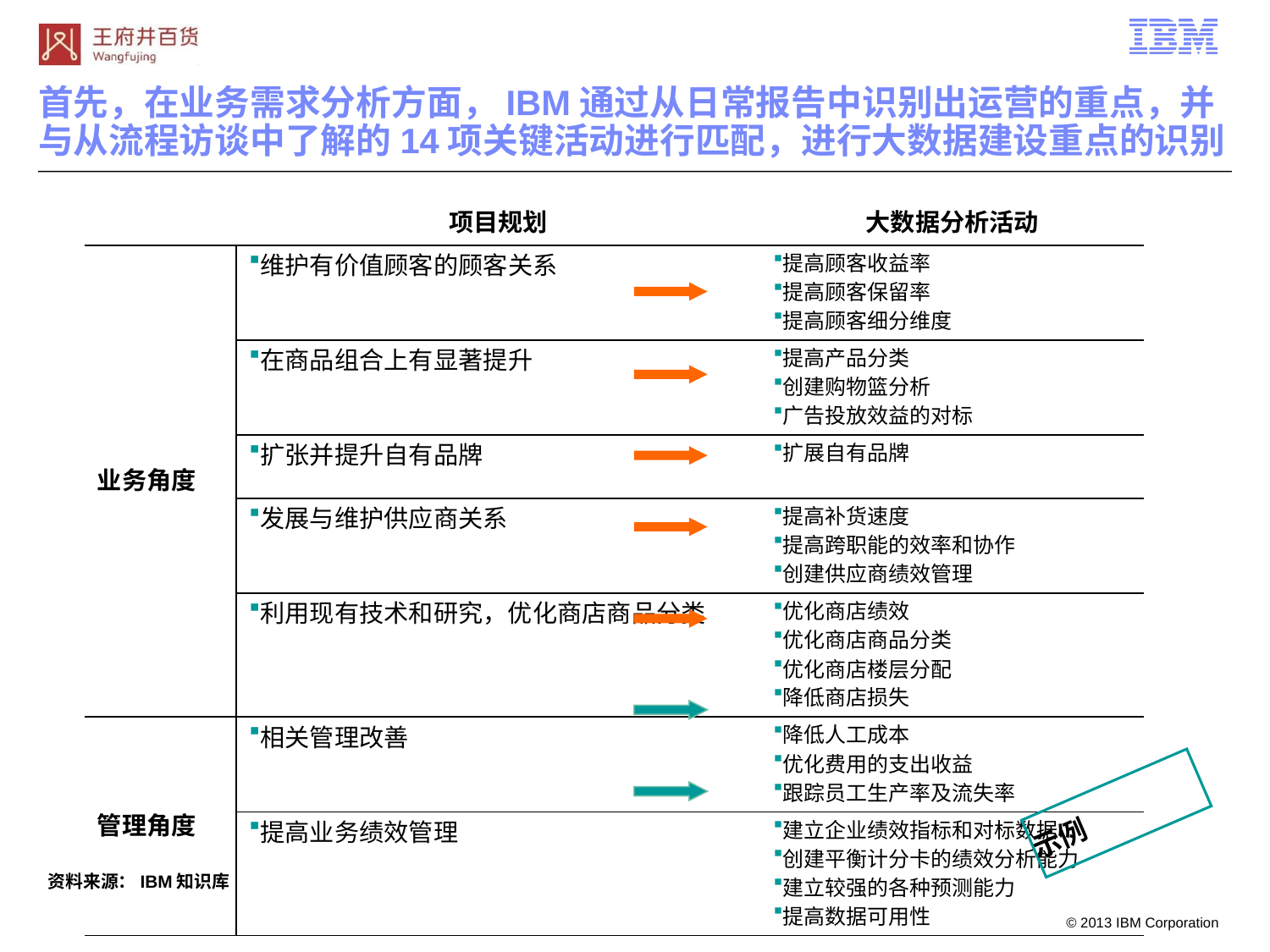

# 首先，在业务需求分析方面，IBM通过从日常报告中识别出运营的重点，并与从流程访谈中了解的14项关键活动进行匹配，进行大数据建设重点的识别
|  | 项目规划 | 大数据分析活动 |
| --- | --- | --- |
| 业务角度 | 维护有价值顾客的顾客关系 | 提高顾客收益率 提高顾客保留率 提高顾客细分维度 |
|  | 在商品组合上有显著提升 | 提高产品分类 创建购物篮分析 广告投放效益的对标 |
|  | 扩张并提升自有品牌 | 扩展自有品牌 |
|  | 发展与维护供应商关系 | 提高补货速度 提高跨职能的效率和协作 创建供应商绩效管理 |
|  | 利用现有技术和研究，优化商店商品分类 | 优化商店绩效 优化商店商品分类 优化商店楼层分配 降低商店损失 |
| 管理角度 | 相关管理改善 | 降低人工成本 优化费用的支出收益 跟踪员工生产率及流失率 |
|  | 提高业务绩效管理 | 建立企业绩效指标和对标数据 创建平衡计分卡的绩效分析能力 建立较强的各种预测能力 提高数据可用性 |

示例

资料来源：IBM知识库